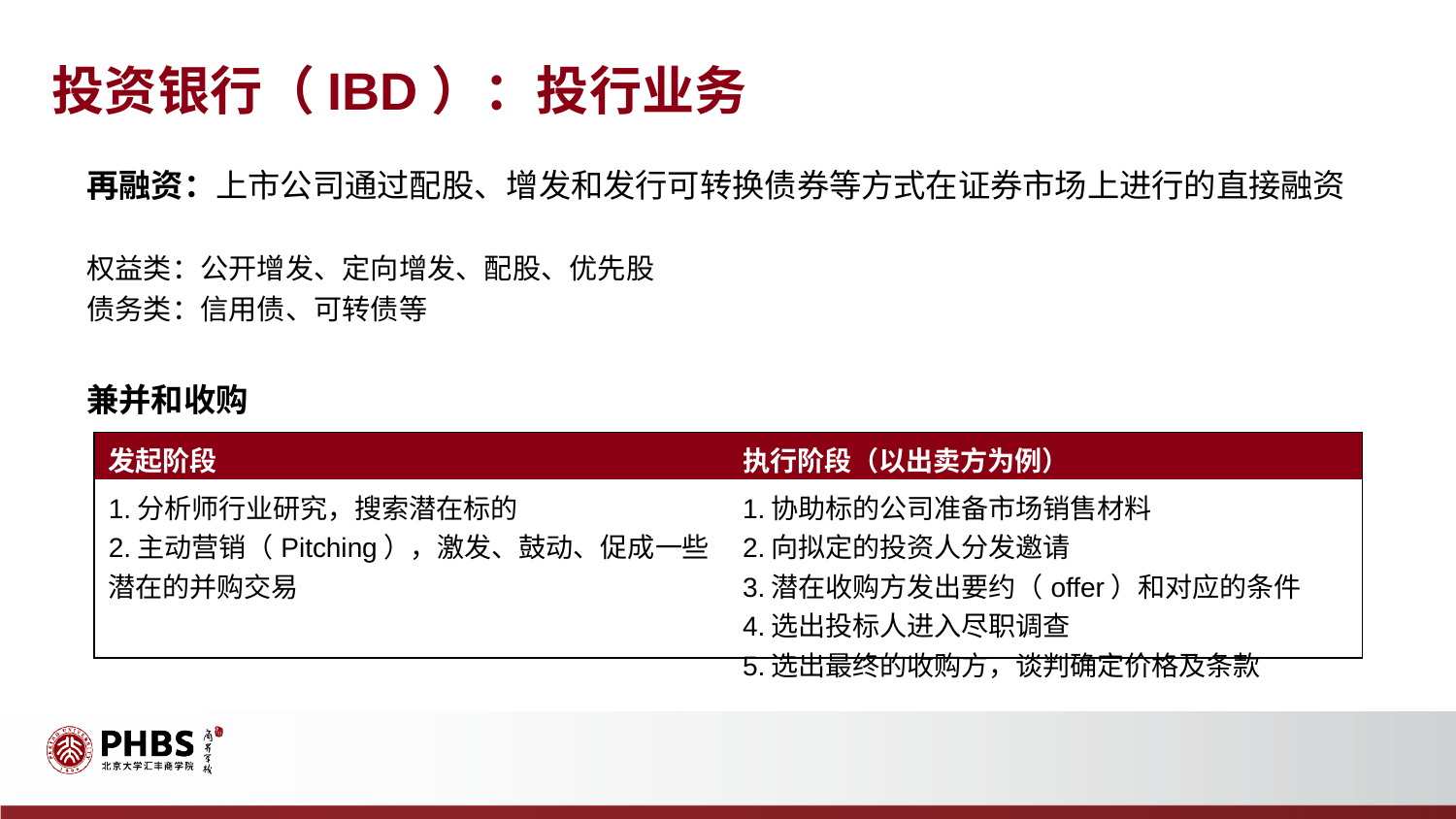

投资银行（IBD）：投行业务
再融资：上市公司通过配股、增发和发行可转换债券等方式在证券市场上进行的直接融资

权益类：公开增发、定向增发、配股、优先股
债务类：信用债、可转债等

兼并和收购

| 发起阶段 | 执行阶段（以出卖方为例） |
| --- | --- |
| 1.分析师行业研究，搜索潜在标的 2.主动营销（Pitching），激发、鼓动、促成一些潜在的并购交易 | 1.协助标的公司准备市场销售材料 2.向拟定的投资人分发邀请 3.潜在收购方发出要约（offer）和对应的条件 4.选出投标人进入尽职调查 5.选出最终的收购方，谈判确定价格及条款 |